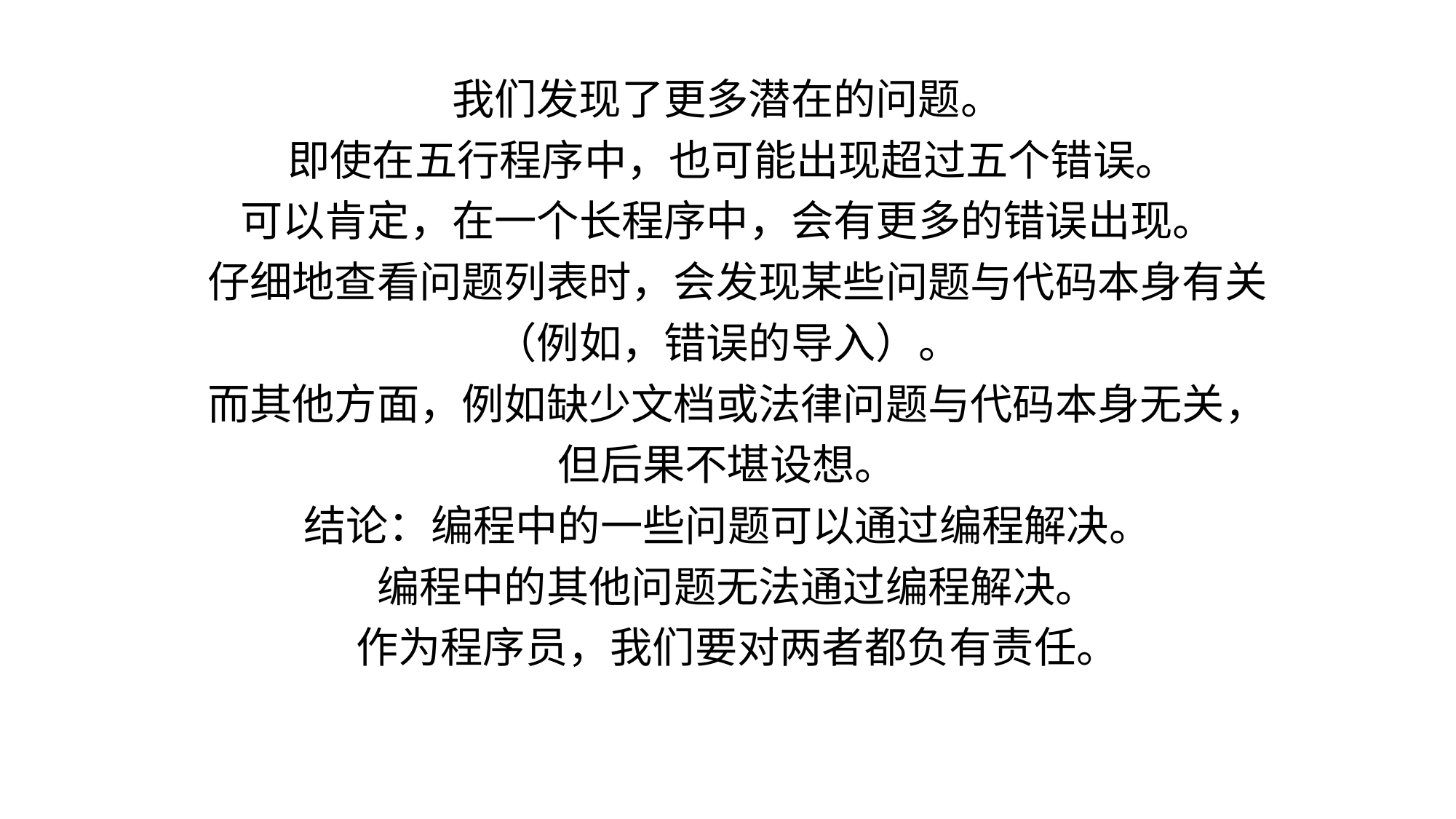

我们发现了更多潜在的问题。
 即使在五行程序中，也可能出现超过五个错误。
可以肯定，在一个长程序中，会有更多的错误出现。
 仔细地查看问题列表时，会发现某些问题与代码本身有关
（例如，错误的导入）。
 而其他方面，例如缺少文档或法律问题与代码本身无关，
但后果不堪设想。
结论：编程中的一些问题可以通过编程解决。
 编程中的其他问题无法通过编程解决。
 作为程序员，我们要对两者都负有责任。